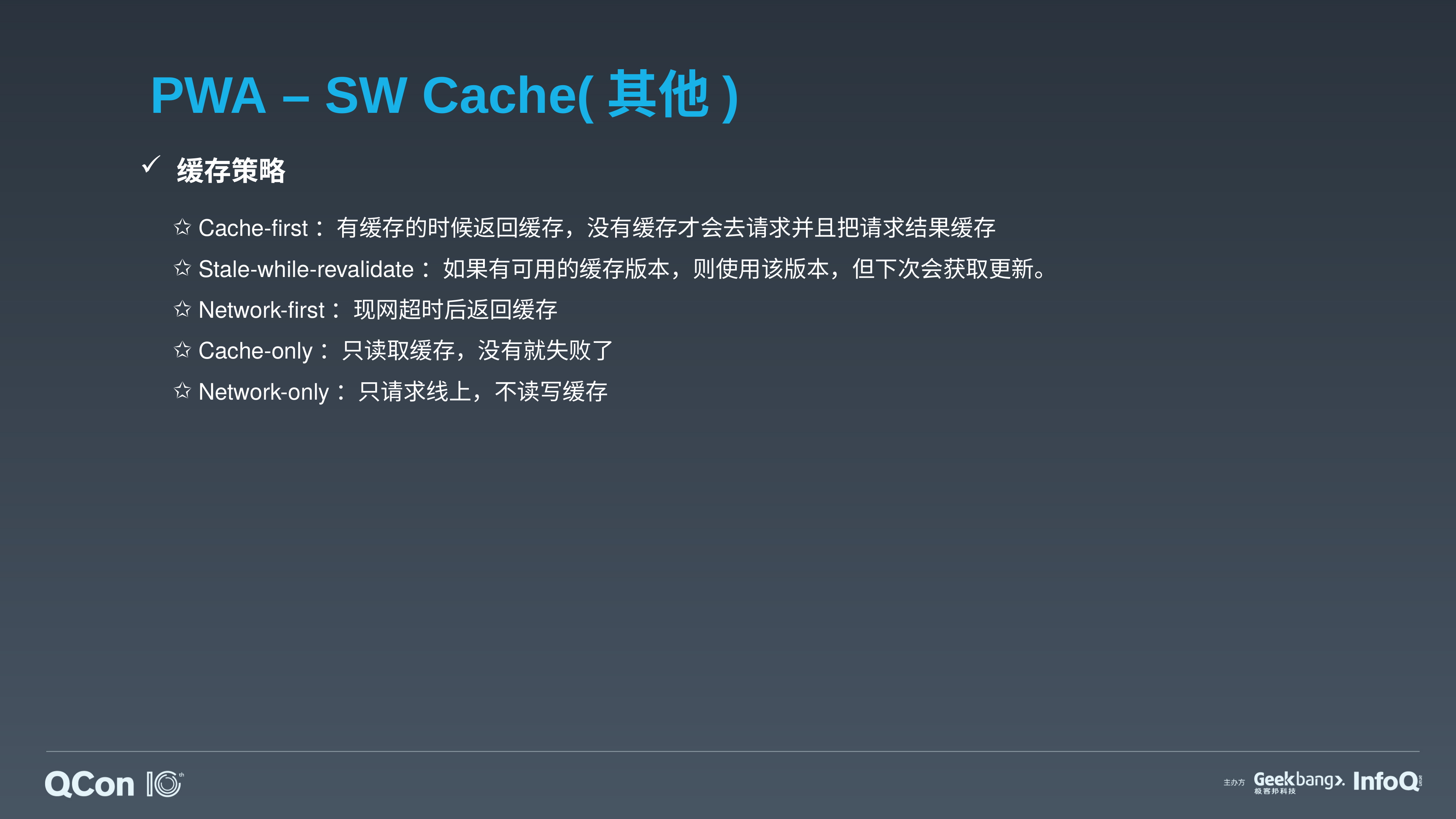

# PWA – SW Cache(其他)
 缓存策略
 Cache-first：有缓存的时候返回缓存，没有缓存才会去请求并且把请求结果缓存
 Stale-while-revalidate：如果有可用的缓存版本，则使用该版本，但下次会获取更新。
 Network-first：现网超时后返回缓存
 Cache-only：只读取缓存，没有就失败了
 Network-only：只请求线上，不读写缓存